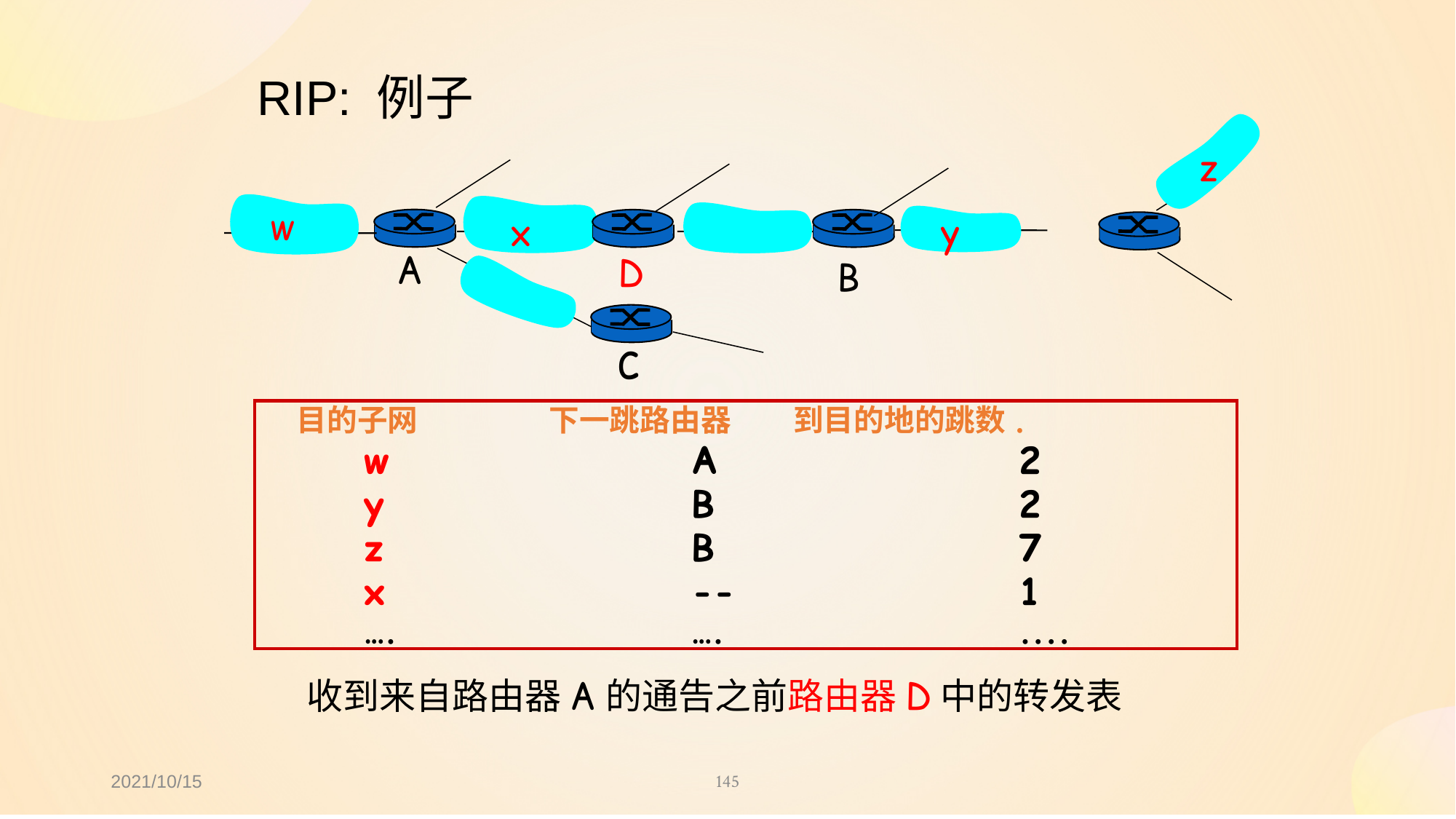

# RIP: 例子

z

w

x
y

A
D

B

C
     目的子网	           下一跳路由器         到目的地的跳数.
 	w			A			2
	y			B			2
 	z			B			7
	x			--			1
	….			….			....
收到来自路由器A的通告之前路由器D中的转发表
2021/10/15
145